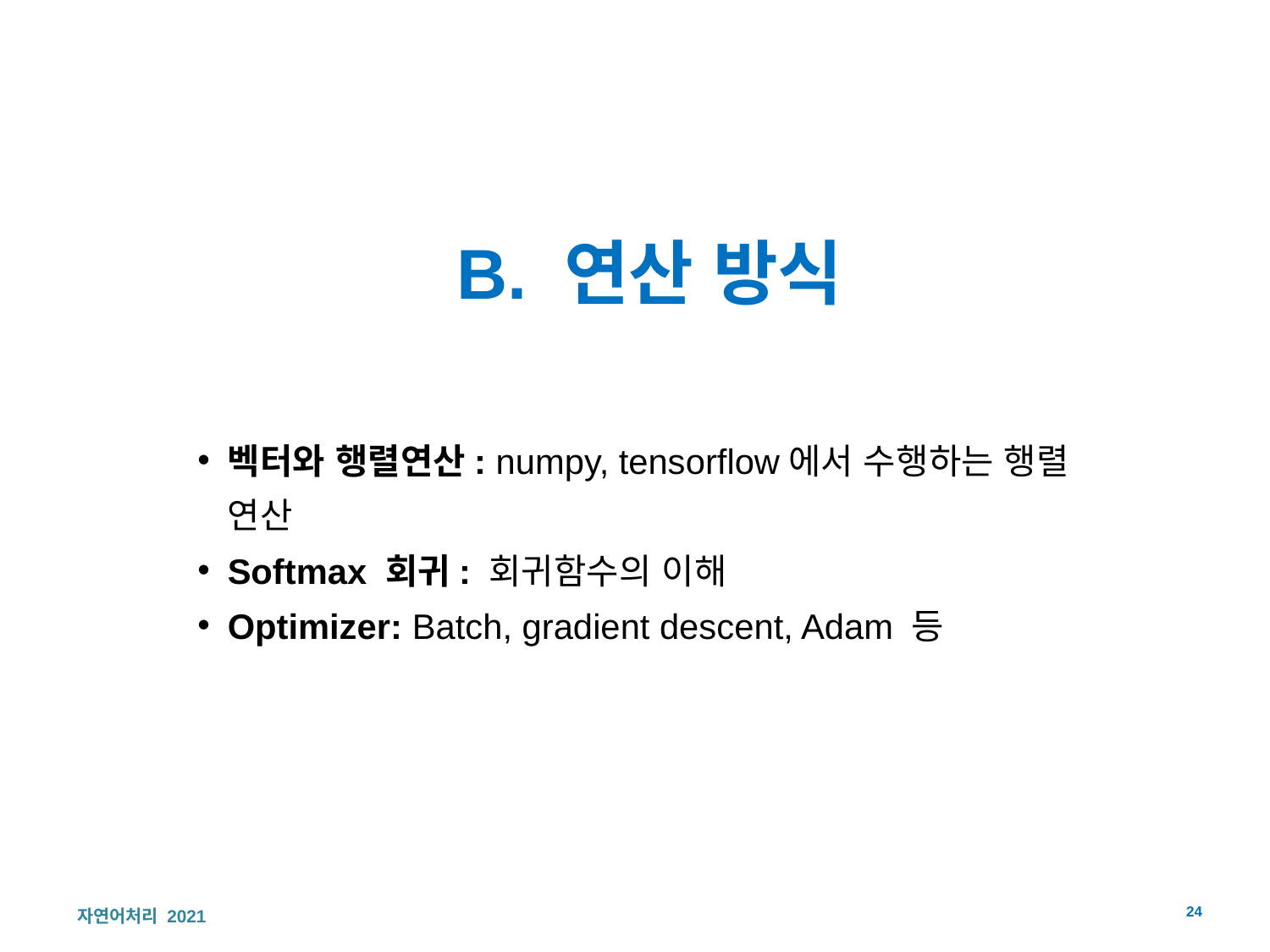

# B. 연산 방식
벡터와 행렬연산: numpy, tensorflow에서 수행하는 행렬 연산
Softmax 회귀: 회귀함수의 이해
Optimizer: Batch, gradient descent, Adam 등